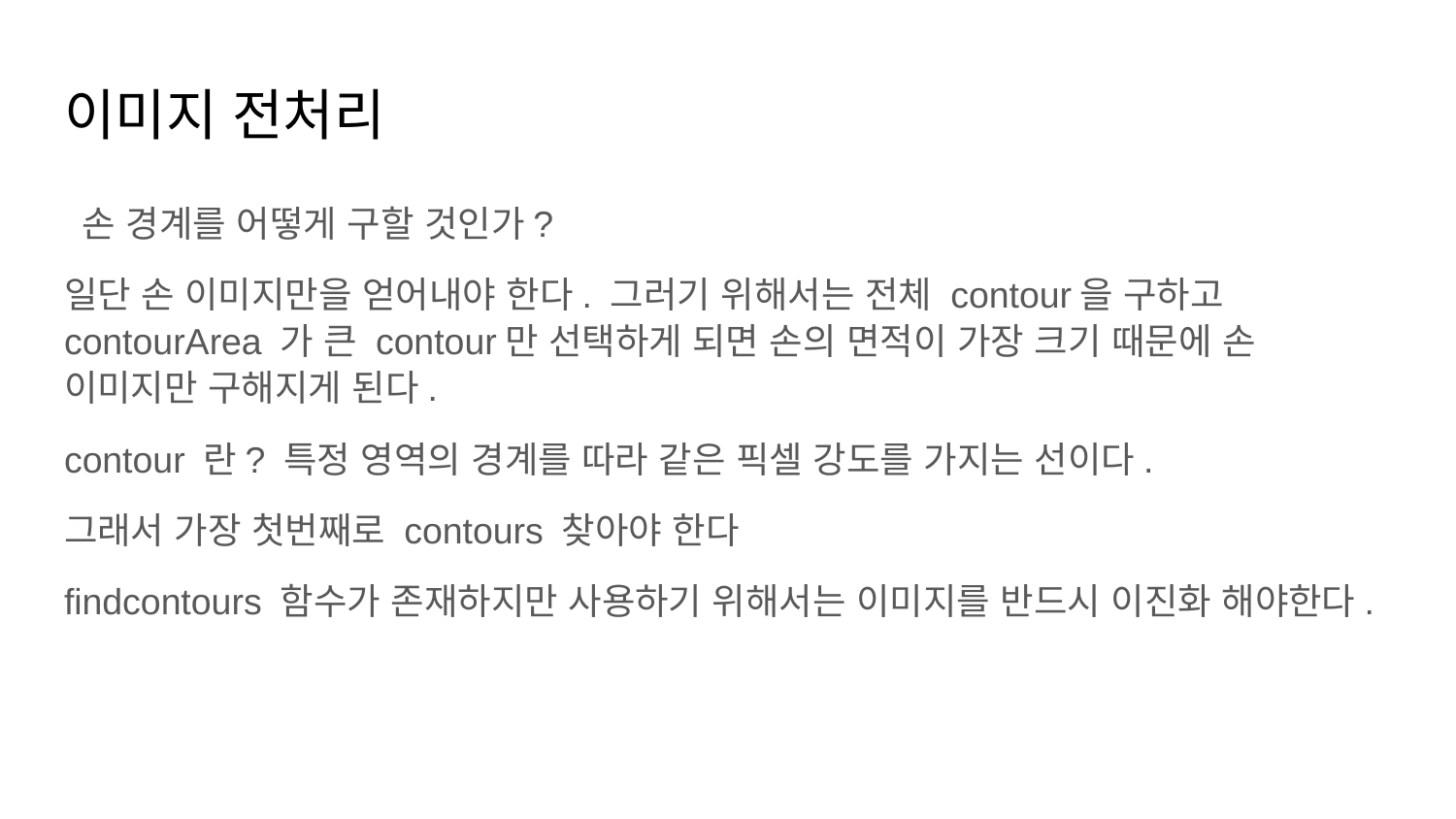

# 이미지 전처리
 손 경계를 어떻게 구할 것인가?
일단 손 이미지만을 얻어내야 한다. 그러기 위해서는 전체 contour을 구하고 contourArea 가 큰 contour만 선택하게 되면 손의 면적이 가장 크기 때문에 손 이미지만 구해지게 된다.
contour 란? 특정 영역의 경계를 따라 같은 픽셀 강도를 가지는 선이다.
그래서 가장 첫번째로 contours 찾아야 한다
findcontours 함수가 존재하지만 사용하기 위해서는 이미지를 반드시 이진화 해야한다.